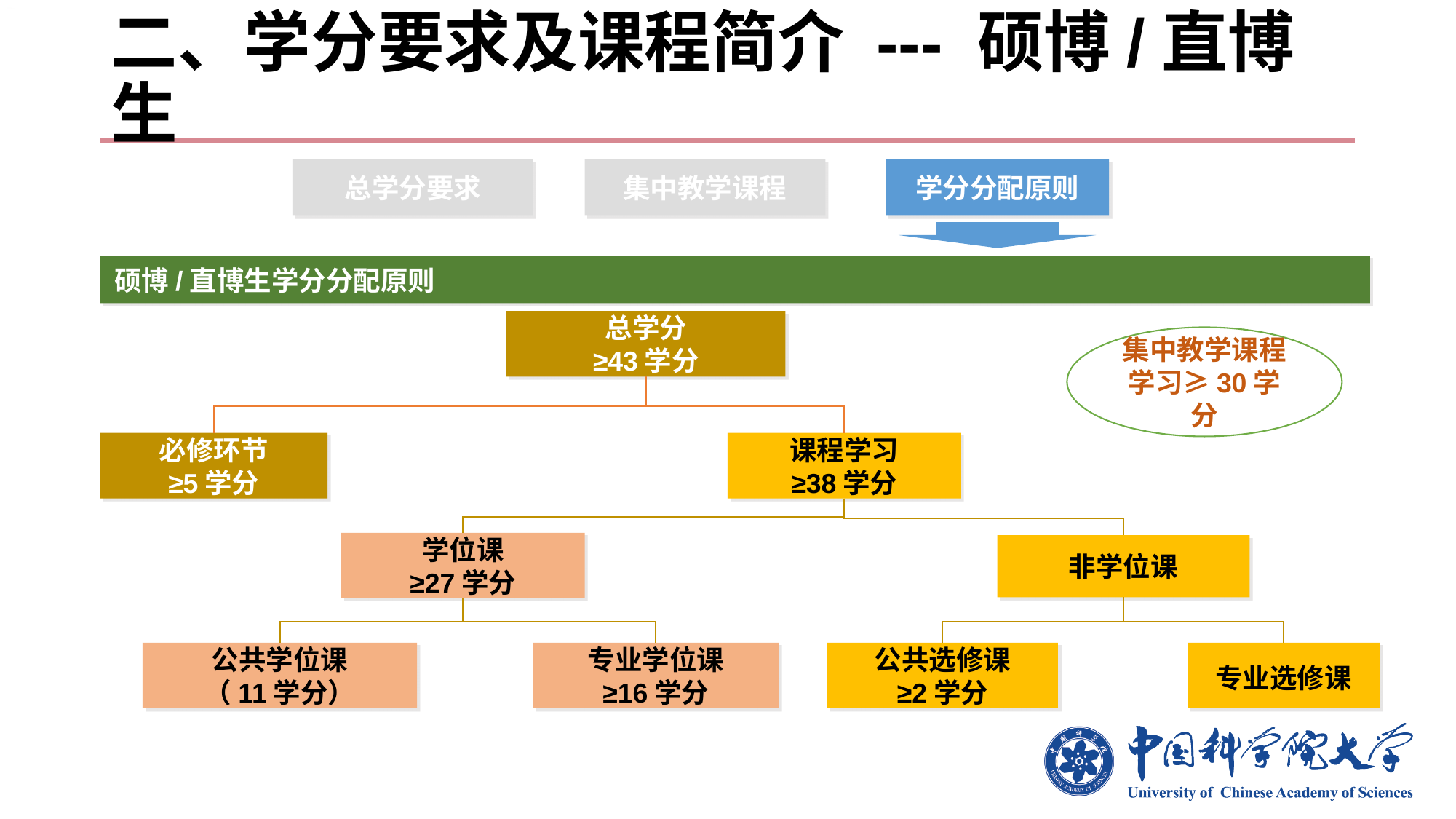

# 二、学分要求及课程简介 --- 硕博/直博生

总学分要求
集中教学课程
学分分配原则

硕博/直博生学分分配原则
总学分
≥43学分
集中教学课程学习≥30学分
必修环节
≥5学分
课程学习
≥38学分
学位课
≥27学分

非学位课

公共选修课
≥2学分
专业选修课
公共学位课
（11学分）
专业学位课
≥16学分